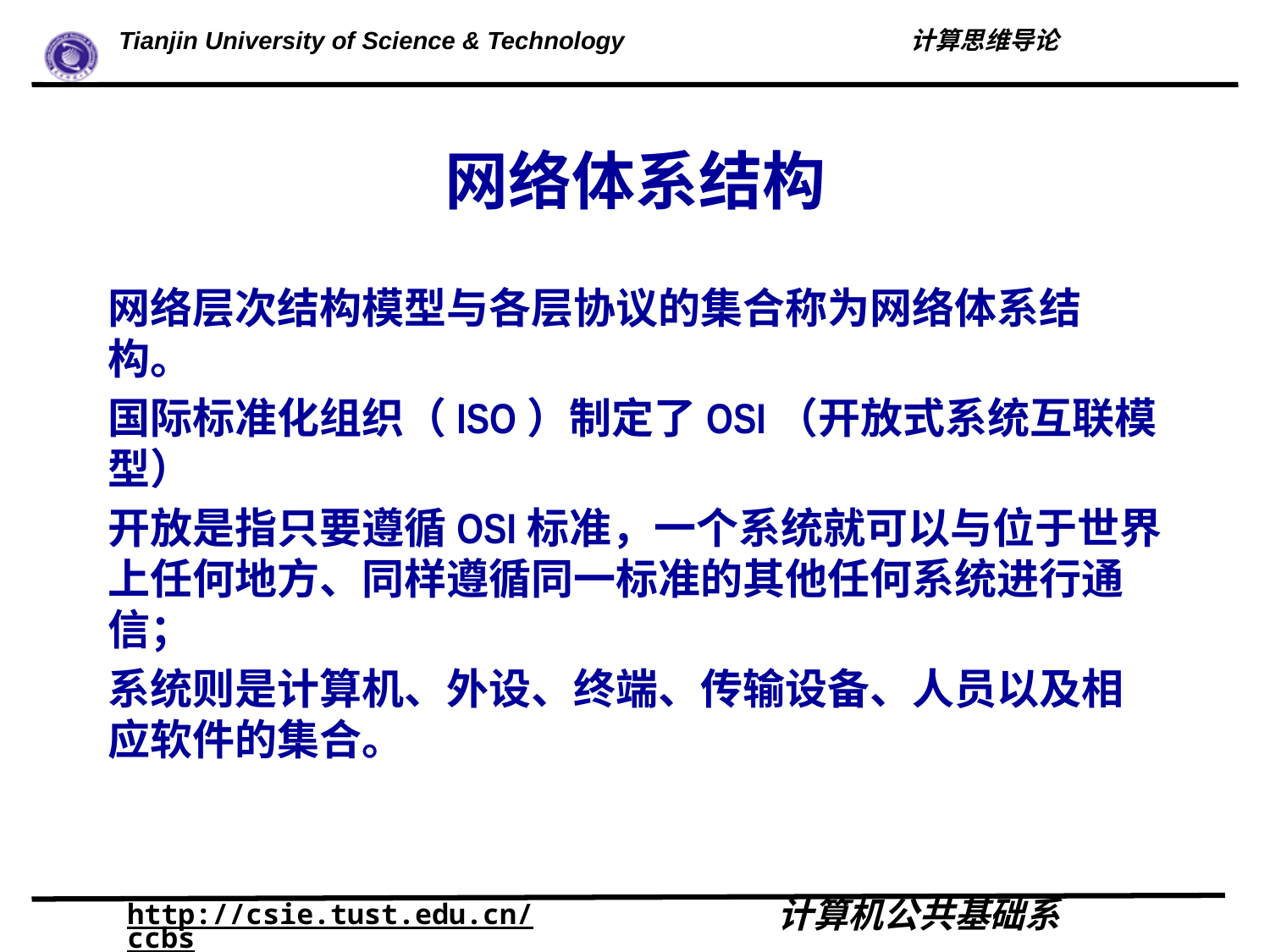

# 网络体系结构
网络层次结构模型与各层协议的集合称为网络体系结构。
国际标准化组织（ISO）制定了OSI（开放式系统互联模型）
开放是指只要遵循OSI标准，一个系统就可以与位于世界上任何地方、同样遵循同一标准的其他任何系统进行通信；
系统则是计算机、外设、终端、传输设备、人员以及相应软件的集合。